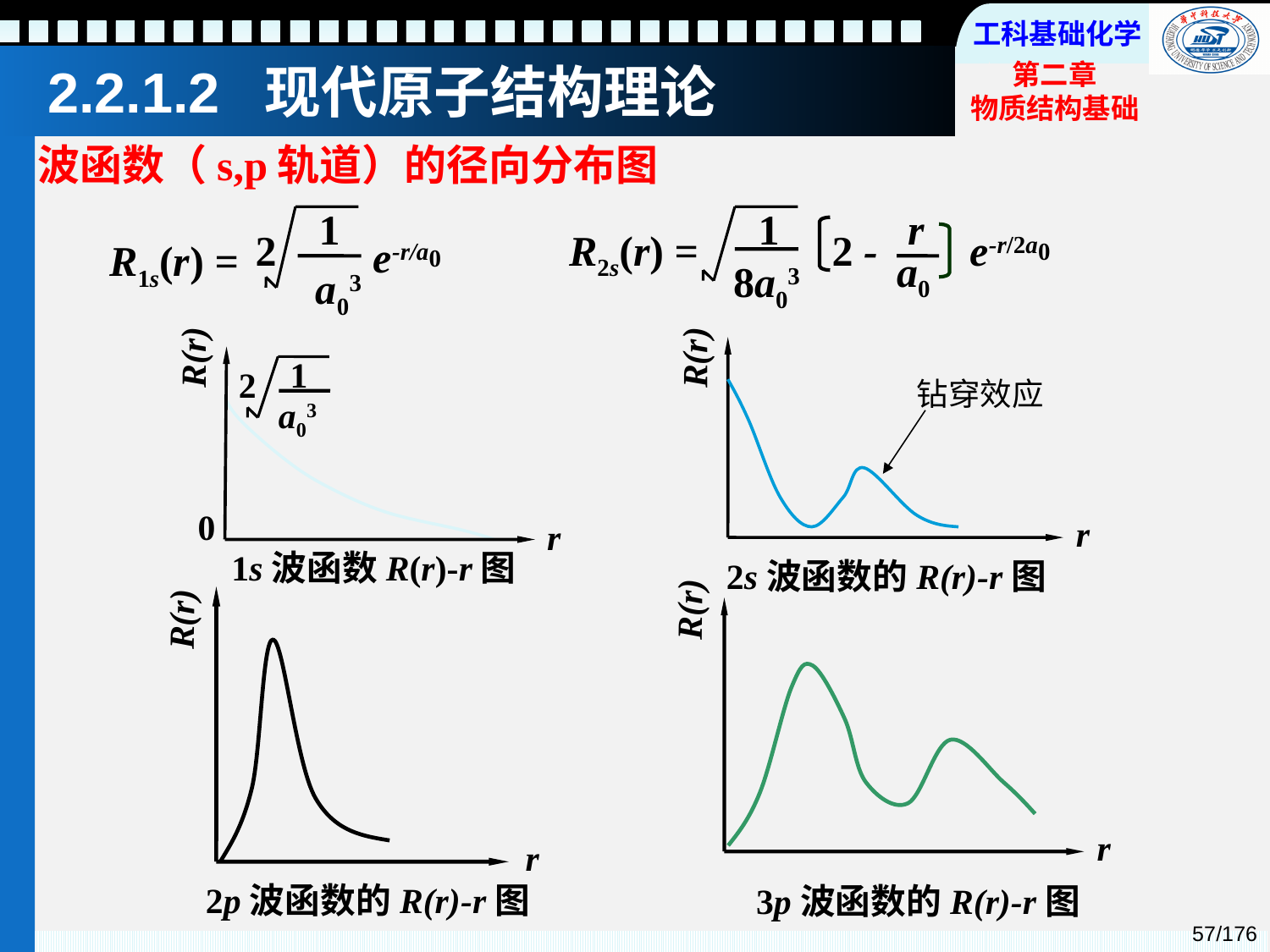

2.2.1.2  现代原子结构理论
波函数（s,p轨道）的径向分布图
1

2
e-r/a0
R1s(r) =
a03

1
r

R2s(r) =

2 -
e-r/2a0

a0
8a03

R(r)

1
2

a03

0
r
1s波函数R(r)-r图

R(r)

r

2s波函数的R(r)-r图
钻穿效应

R(r)

r

3p波函数的R(r)-r图

R(r)

r

2p波函数的R(r)-r图